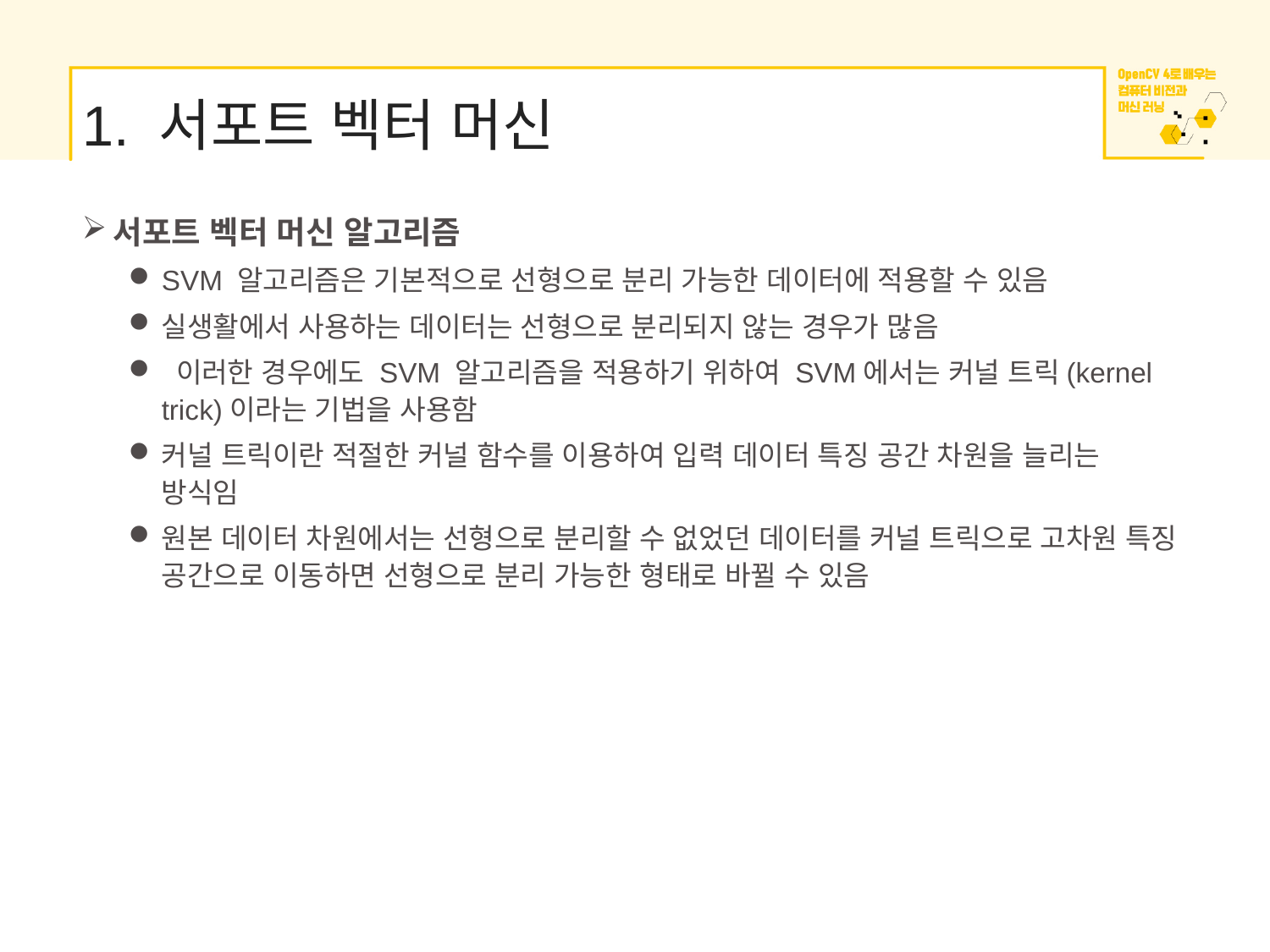

# 1. 서포트 벡터 머신
서포트 벡터 머신 알고리즘
SVM 알고리즘은 기본적으로 선형으로 분리 가능한 데이터에 적용할 수 있음
실생활에서 사용하는 데이터는 선형으로 분리되지 않는 경우가 많음
 이러한 경우에도 SVM 알고리즘을 적용하기 위하여 SVM에서는 커널 트릭(kernel trick)이라는 기법을 사용함
커널 트릭이란 적절한 커널 함수를 이용하여 입력 데이터 특징 공간 차원을 늘리는 방식임
원본 데이터 차원에서는 선형으로 분리할 수 없었던 데이터를 커널 트릭으로 고차원 특징 공간으로 이동하면 선형으로 분리 가능한 형태로 바뀔 수 있음